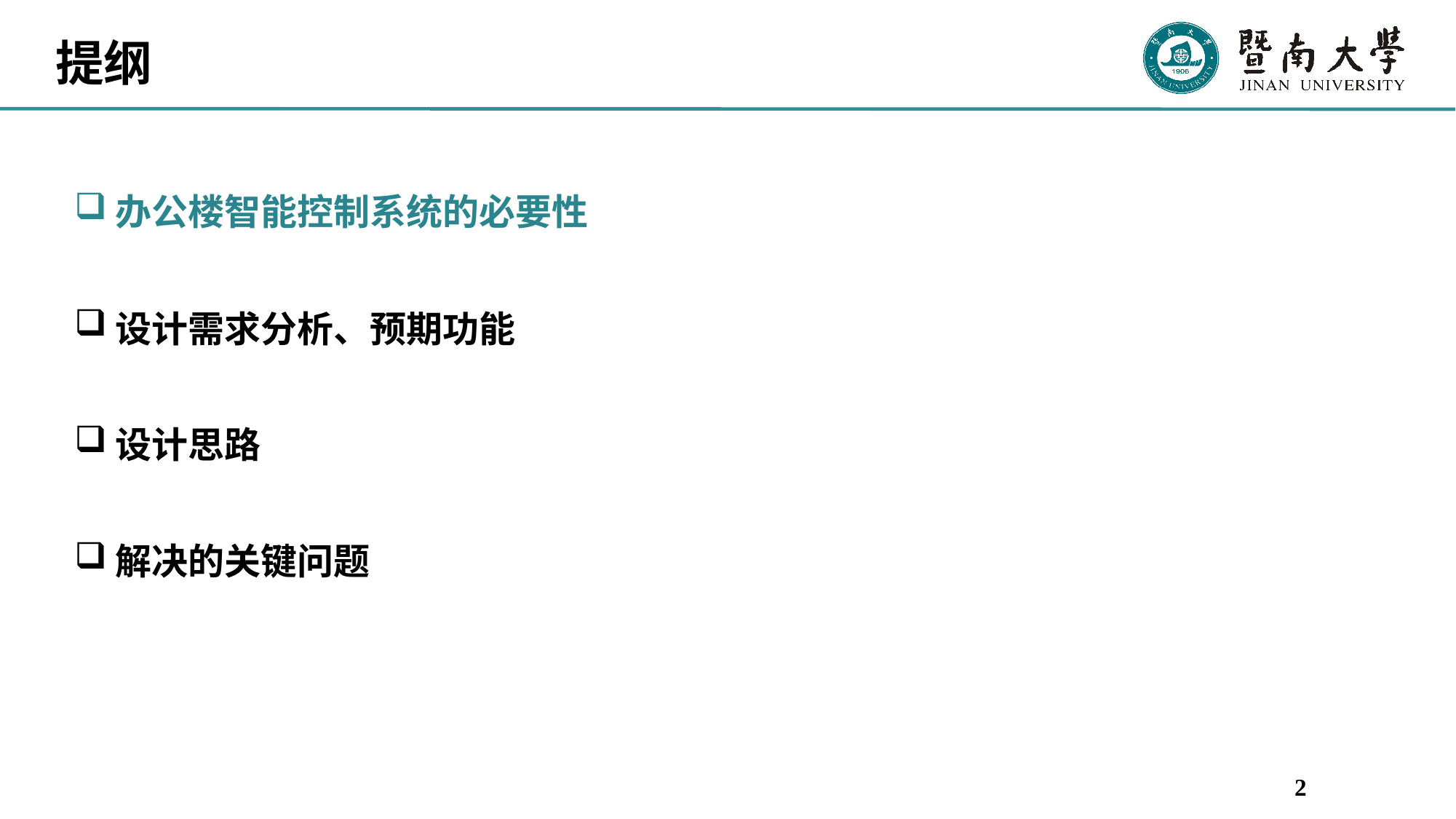

提纲
办公楼智能控制系统的必要性
设计需求分析、预期功能
设计思路
解决的关键问题